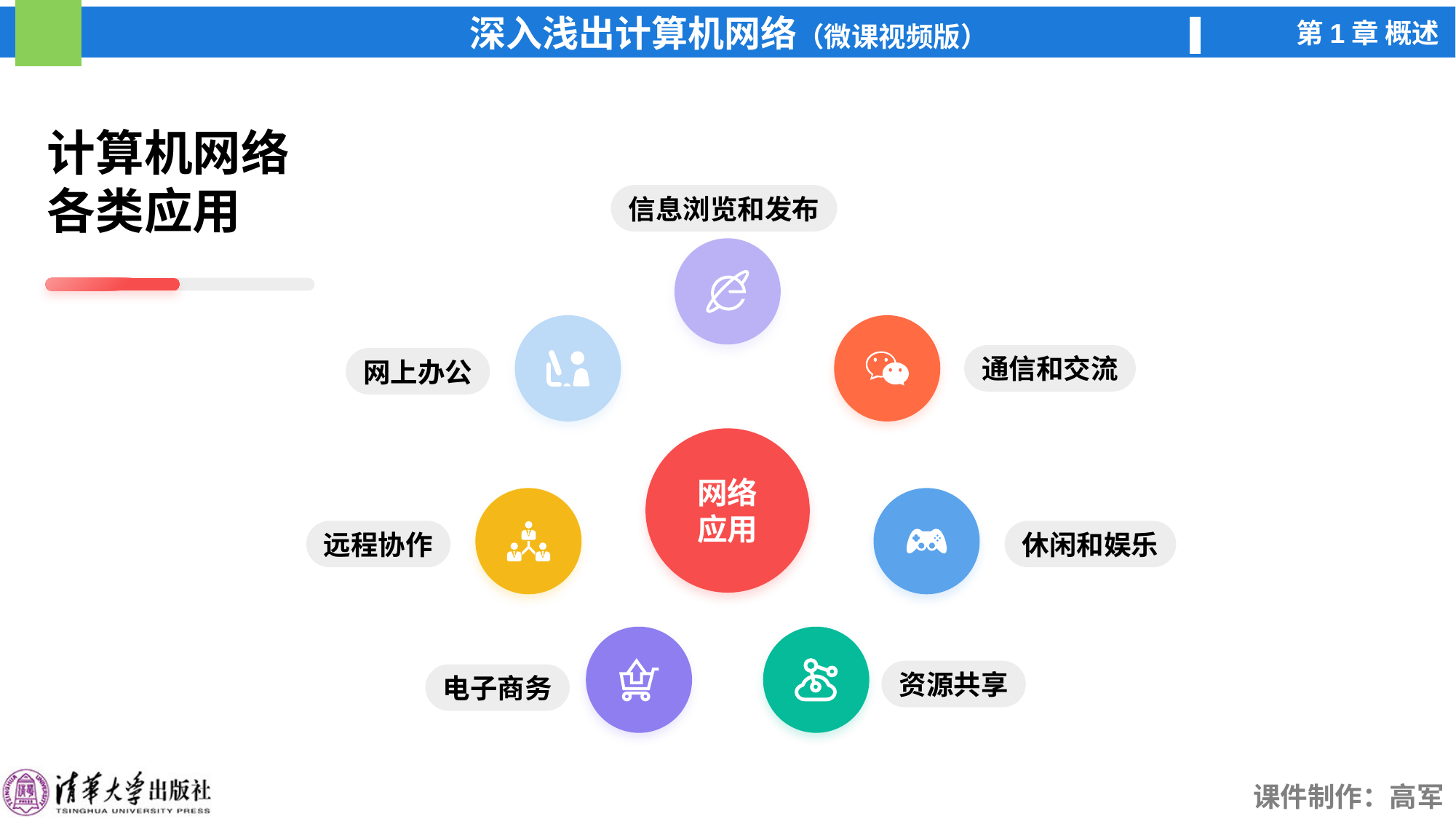

计算机网络
各类应用

信息浏览和发布

网络
应用

通信和交流
网上办公
远程协作
休闲和娱乐
资源共享
电子商务